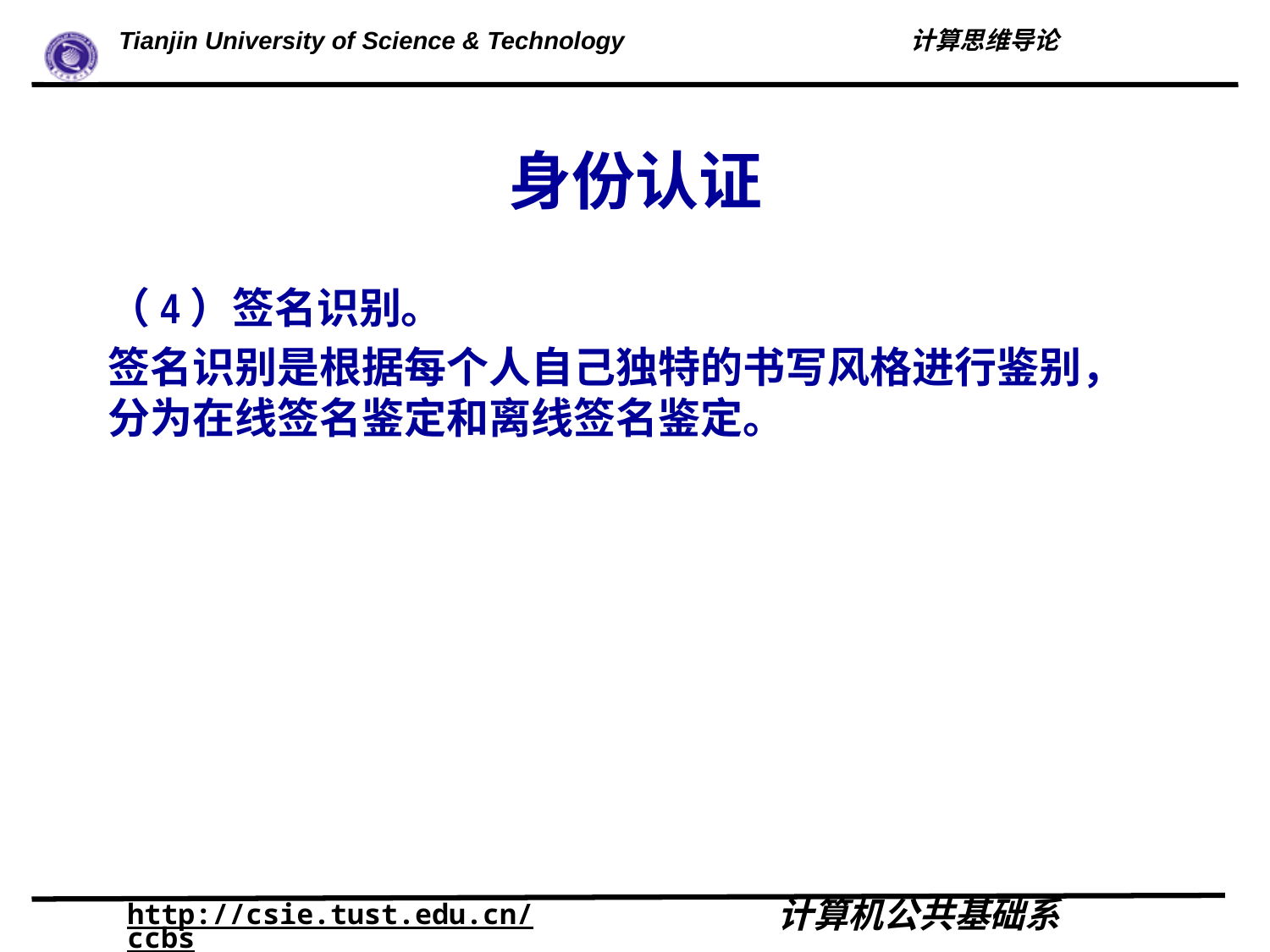

# 身份认证
（4）签名识别。
签名识别是根据每个人自己独特的书写风格进行鉴别，分为在线签名鉴定和离线签名鉴定。